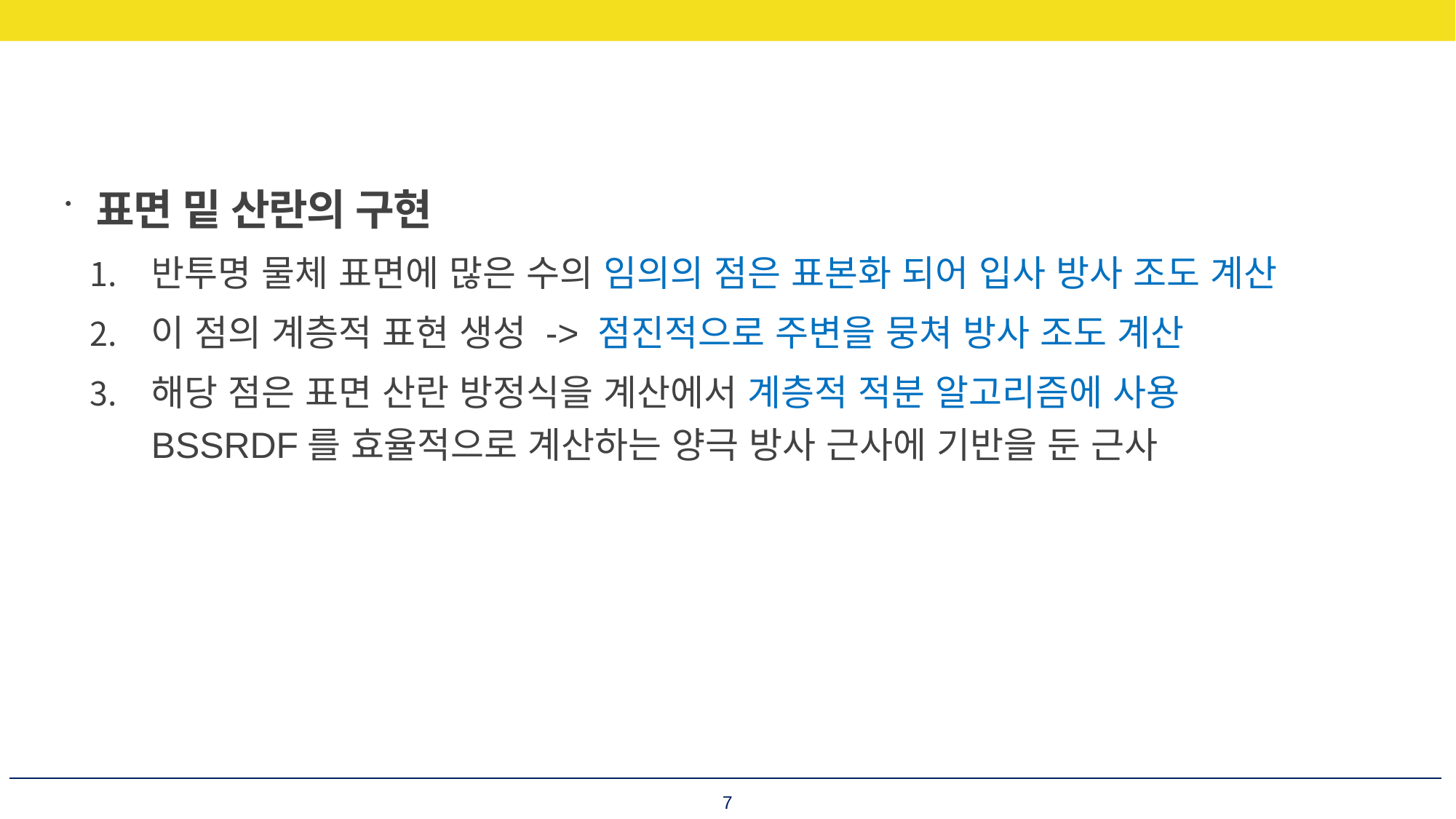

표면 밑 산란의 구현
반투명 물체 표면에 많은 수의 임의의 점은 표본화 되어 입사 방사 조도 계산
이 점의 계층적 표현 생성 -> 점진적으로 주변을 뭉쳐 방사 조도 계산
해당 점은 표면 산란 방정식을 계산에서 계층적 적분 알고리즘에 사용
BSSRDF를 효율적으로 계산하는 양극 방사 근사에 기반을 둔 근사
7